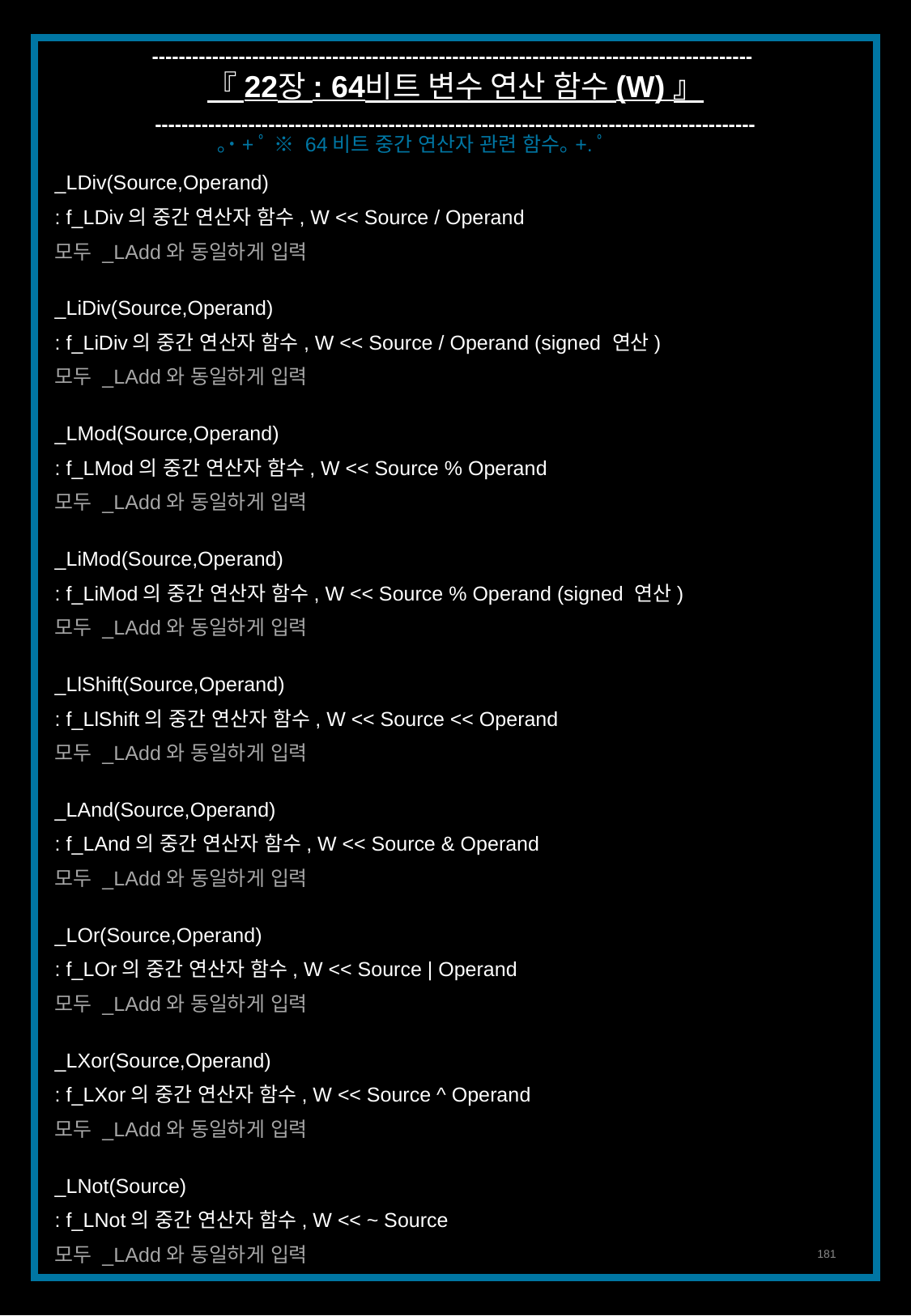

------------------------------------------------------------------------------------------
『 22장 : 64비트 변수 연산 함수 (W) 』
------------------------------------------------------------------------------------------

｡˙+ﾟ ※ 64비트 중간 연산자 관련 함수｡+.ﾟ
_LDiv(Source,Operand)
: f_LDiv의 중간 연산자 함수, W << Source / Operand
모두 _LAdd와 동일하게 입력

_LiDiv(Source,Operand)
: f_LiDiv의 중간 연산자 함수, W << Source / Operand (signed 연산)
모두 _LAdd와 동일하게 입력

_LMod(Source,Operand)
: f_LMod의 중간 연산자 함수, W << Source % Operand
모두 _LAdd와 동일하게 입력

_LiMod(Source,Operand)
: f_LiMod의 중간 연산자 함수, W << Source % Operand (signed 연산)
모두 _LAdd와 동일하게 입력

_LlShift(Source,Operand)
: f_LlShift의 중간 연산자 함수, W << Source << Operand
모두 _LAdd와 동일하게 입력

_LAnd(Source,Operand)
: f_LAnd의 중간 연산자 함수, W << Source & Operand
모두 _LAdd와 동일하게 입력

_LOr(Source,Operand)
: f_LOr의 중간 연산자 함수, W << Source | Operand
모두 _LAdd와 동일하게 입력

_LXor(Source,Operand)
: f_LXor의 중간 연산자 함수, W << Source ^ Operand
모두 _LAdd와 동일하게 입력

_LNot(Source)
: f_LNot의 중간 연산자 함수, W << ~ Source
모두 _LAdd와 동일하게 입력
181